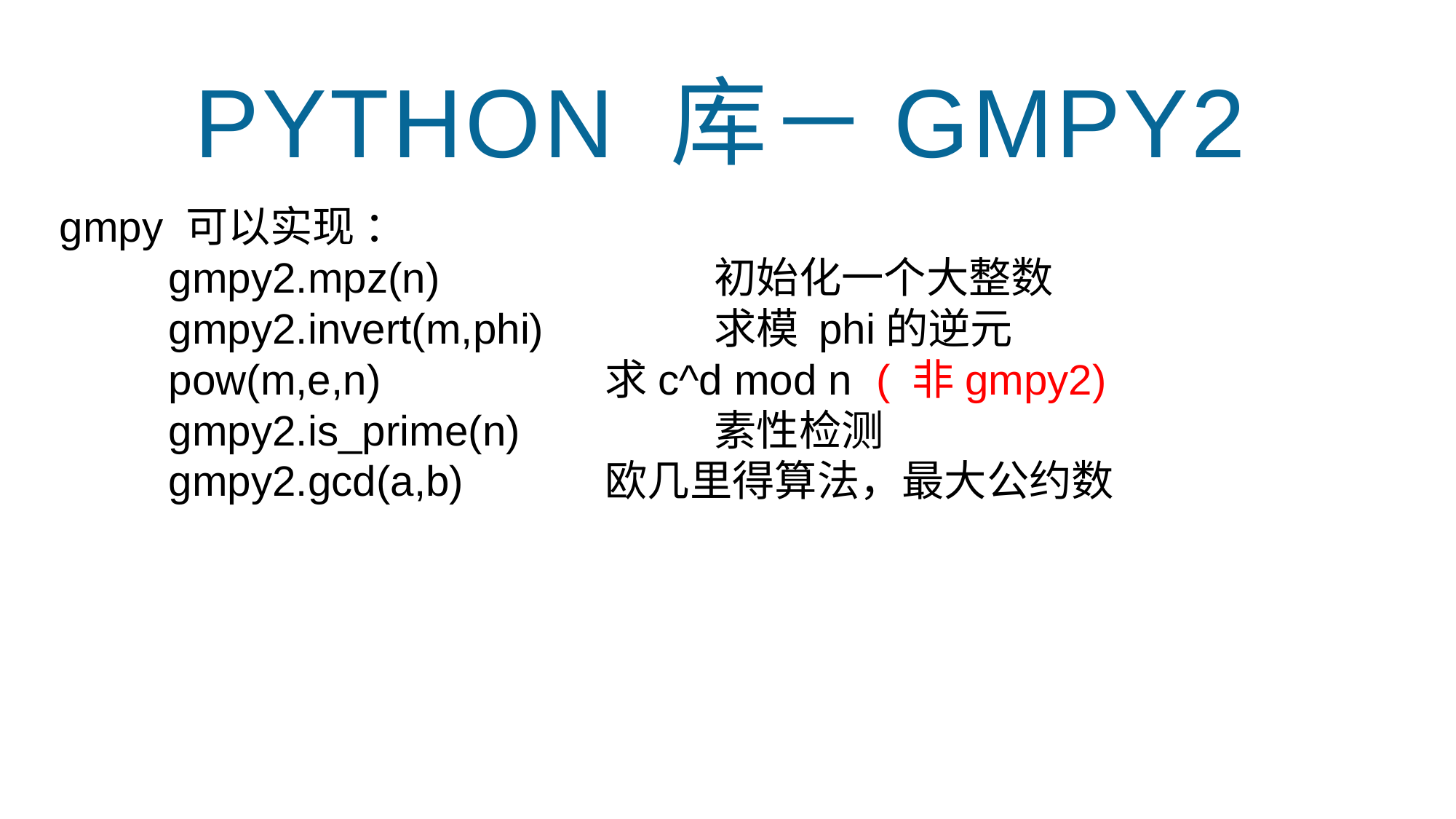

python 库－gmpy2
gmpy 可以实现 ：
	gmpy2.mpz(n)			初始化一个大整数
	gmpy2.invert(m,phi)		求模 phi的逆元
	pow(m,e,n)			求c^d mod n  ( 非gmpy2)
	gmpy2.is_prime(n)		素性检测
	gmpy2.gcd(a,b)  		欧几里得算法，最大公约数